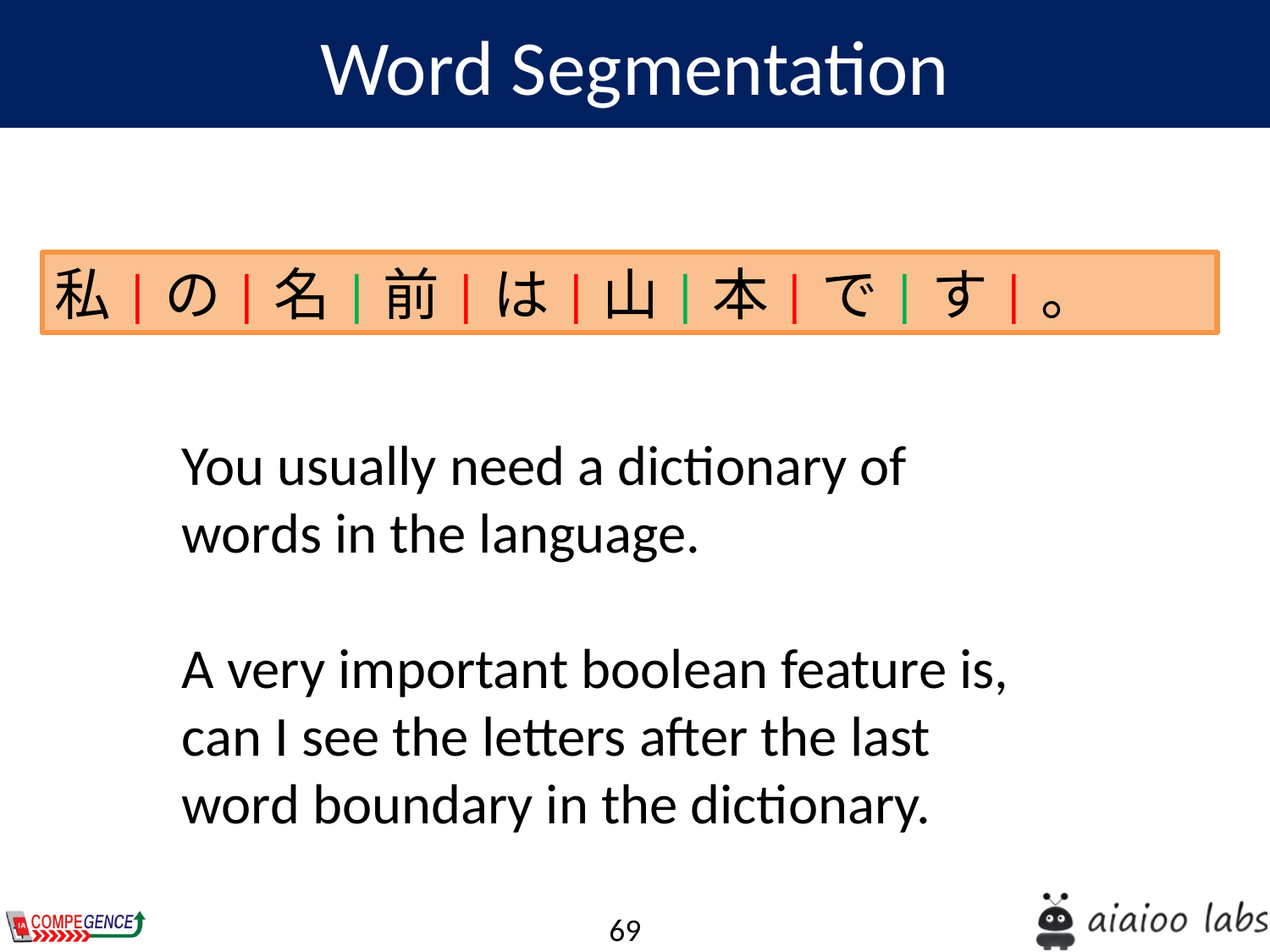

Word Segmentation
私|の|名|前|は|山|本|で|す|。
You usually need a dictionary of words in the language.

A very important boolean feature is, can I see the letters after the last word boundary in the dictionary.